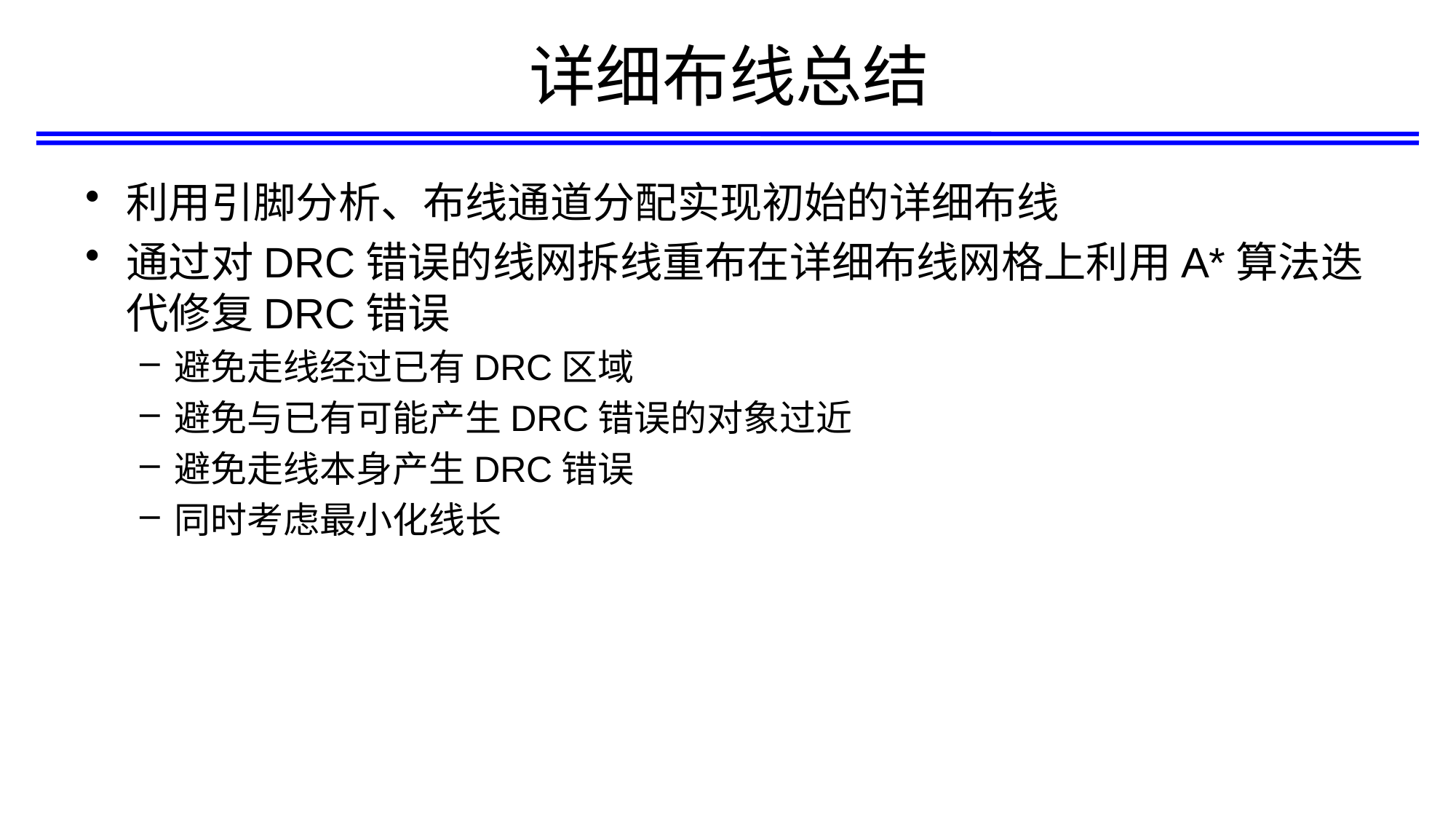

# 详细布线总结
利用引脚分析、布线通道分配实现初始的详细布线
通过对DRC错误的线网拆线重布在详细布线网格上利用A*算法迭代修复DRC错误
避免走线经过已有DRC区域
避免与已有可能产生DRC错误的对象过近
避免走线本身产生DRC错误
同时考虑最小化线长